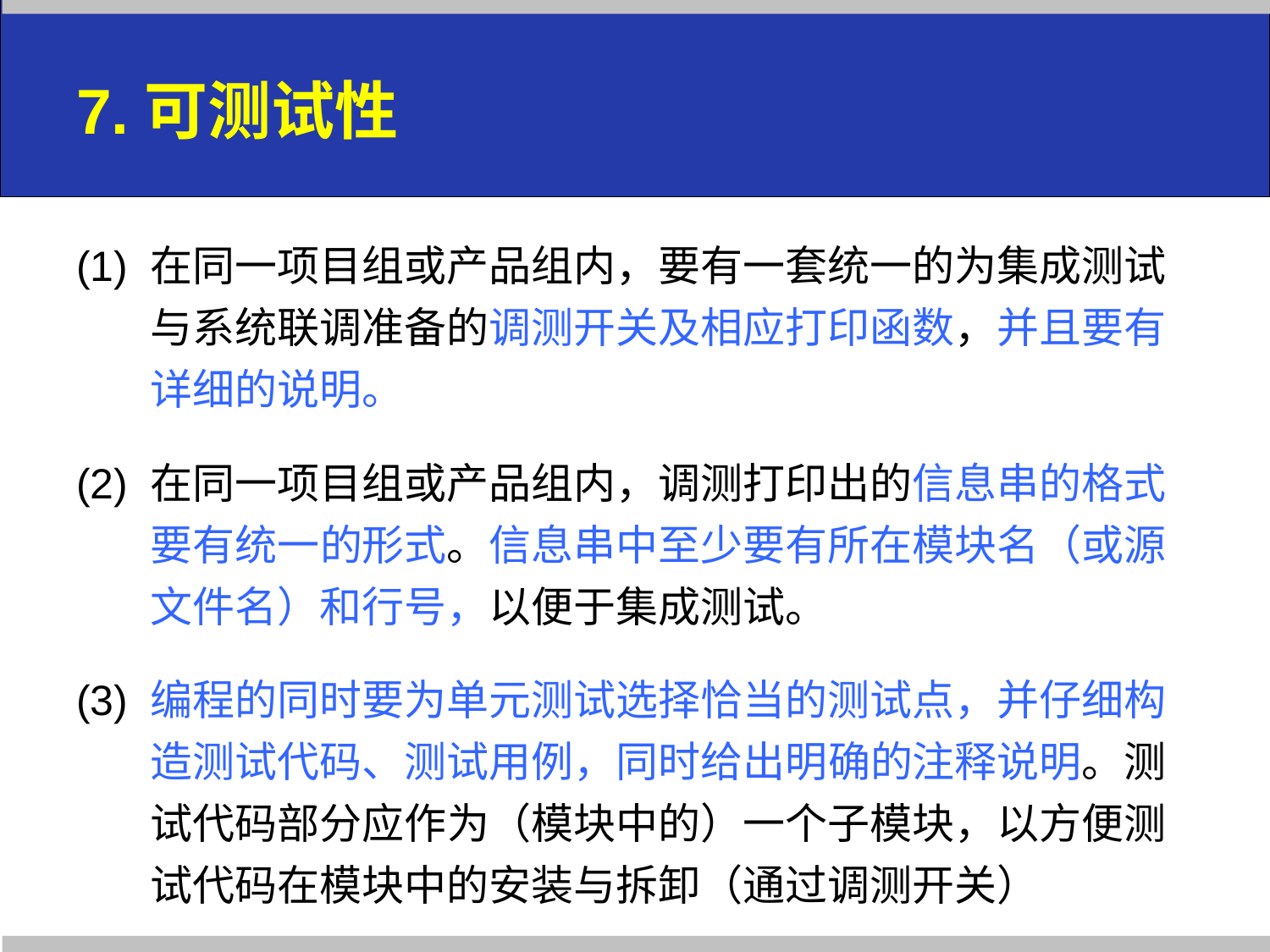

# 7.可测试性
(1) 在同一项目组或产品组内，要有一套统一的为集成测试与系统联调准备的调测开关及相应打印函数，并且要有详细的说明。
(2) 在同一项目组或产品组内，调测打印出的信息串的格式要有统一的形式。信息串中至少要有所在模块名（或源文件名）和行号，以便于集成测试。
(3) 编程的同时要为单元测试选择恰当的测试点，并仔细构造测试代码、测试用例，同时给出明确的注释说明。测试代码部分应作为（模块中的）一个子模块，以方便测试代码在模块中的安装与拆卸（通过调测开关）
692